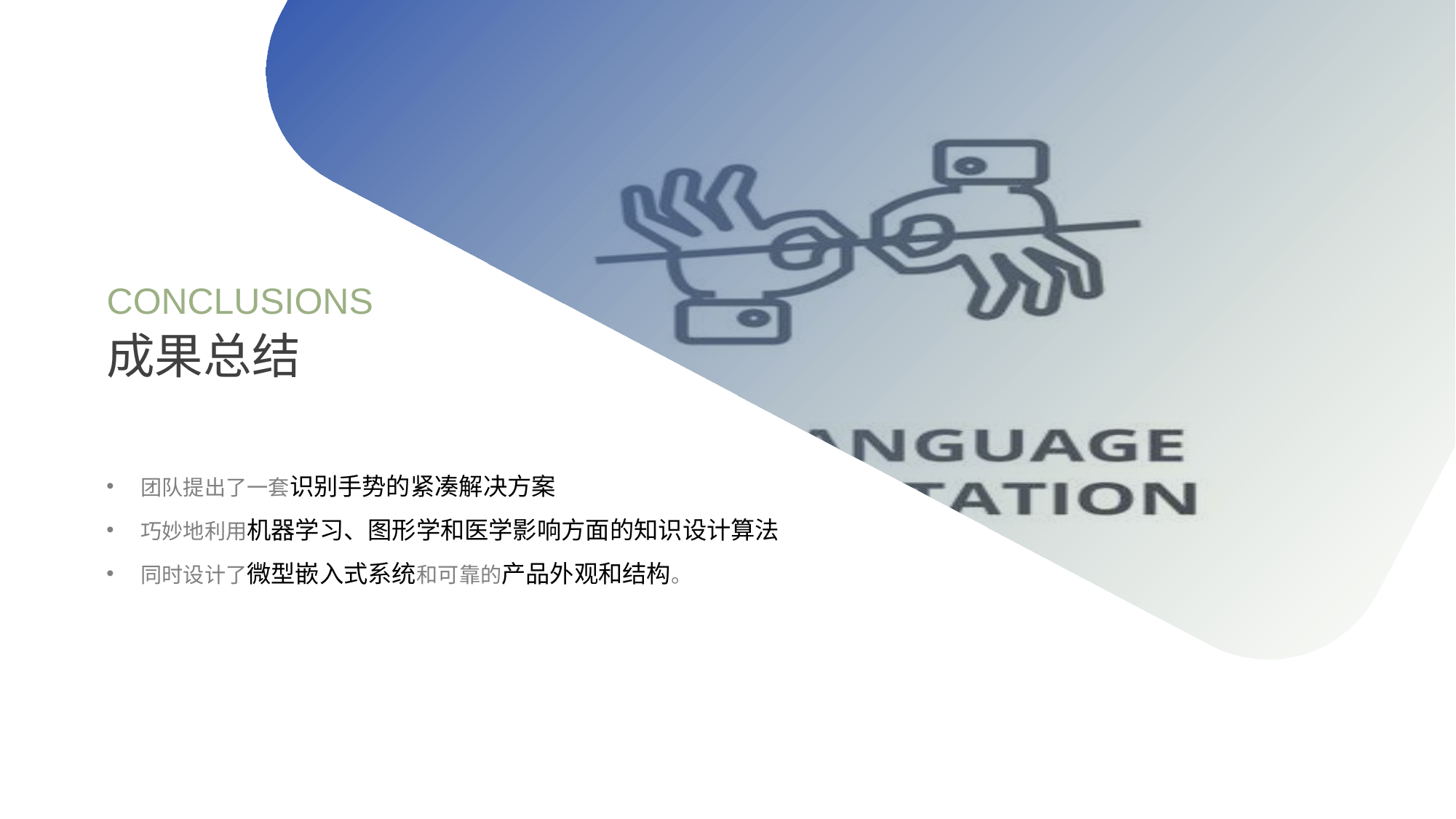

CONCLUSIONS
成果总结
团队提出了一套识别手势的紧凑解决方案
巧妙地利用机器学习、图形学和医学影响方面的知识设计算法
同时设计了微型嵌入式系统和可靠的产品外观和结构。